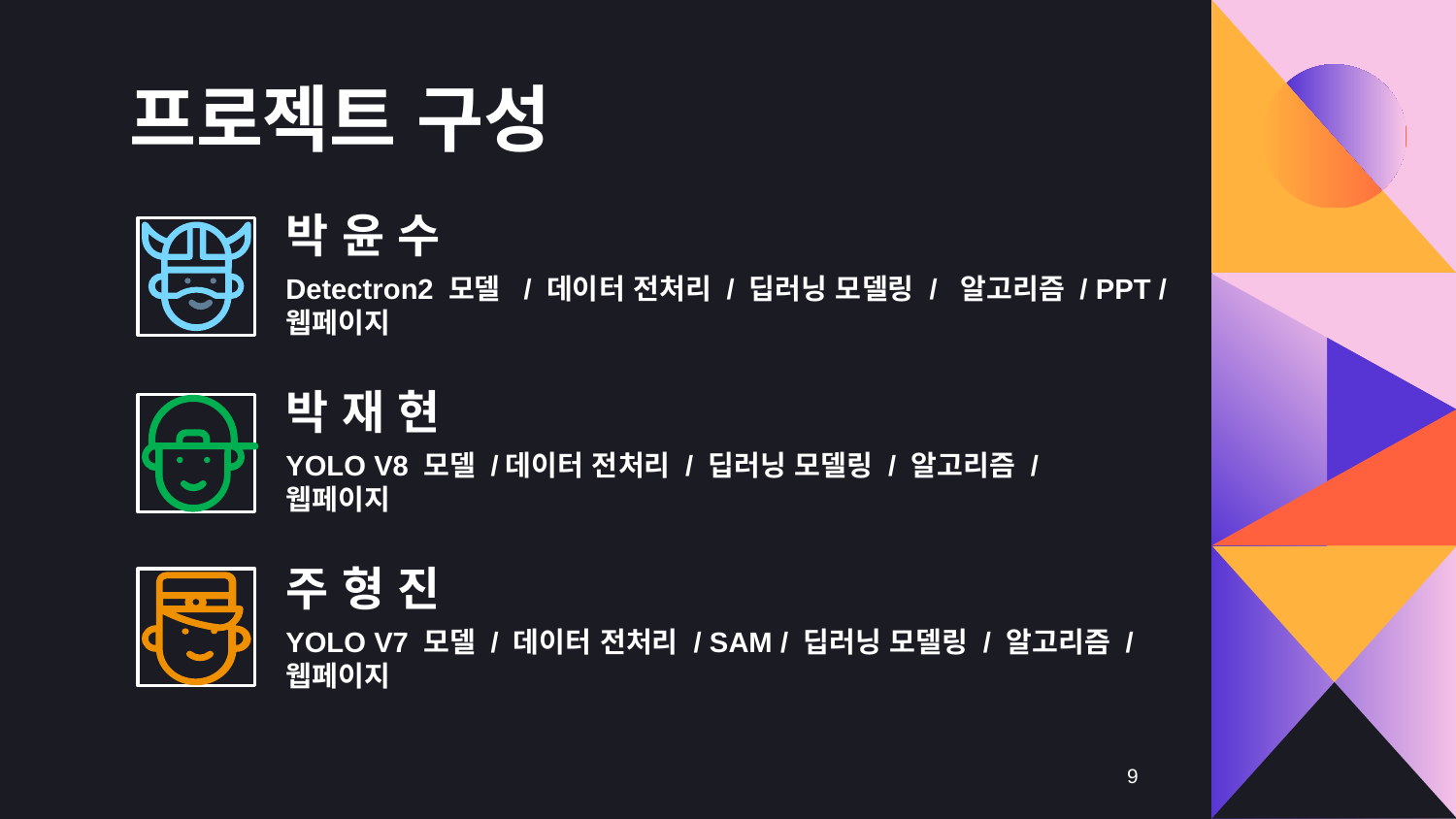

# 프로젝트 구성
박 윤 수

Detectron2 모델  / 데이터 전처리 / 딥러닝 모델링 /  알고리즘 / PPT / 웹페이지
박 재 현

YOLO V8 모델 /데이터 전처리 / 딥러닝 모델링 / 알고리즘 / 웹페이지
주 형 진

YOLO V7 모델 / 데이터 전처리 / SAM / 딥러닝 모델링 / 알고리즘 / 웹페이지